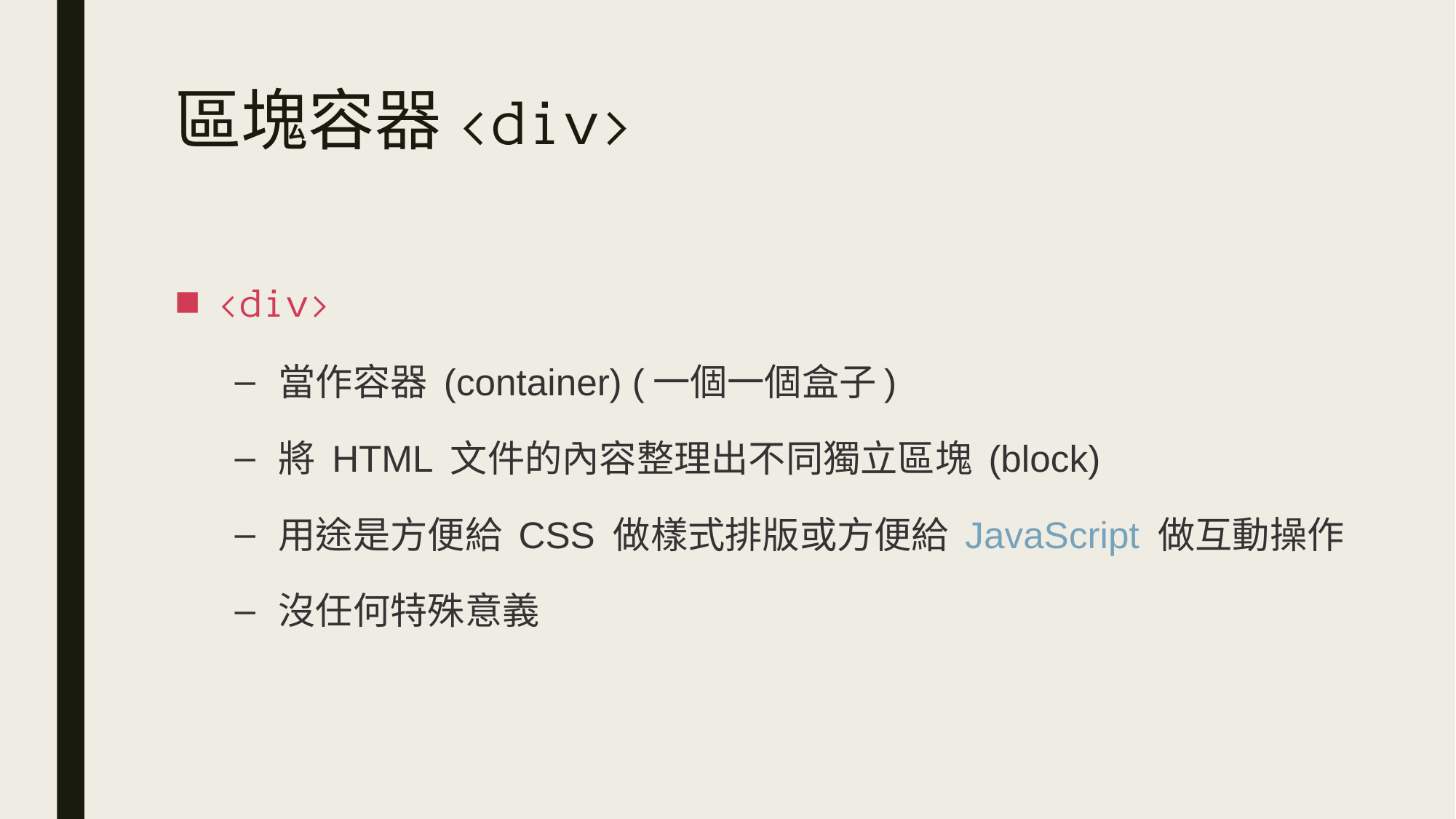

# 區塊容器<div>
<div>
當作容器 (container) (一個一個盒子)
將 HTML 文件的內容整理出不同獨立區塊 (block)
用途是方便給 CSS 做樣式排版或方便給 JavaScript 做互動操作
沒任何特殊意義